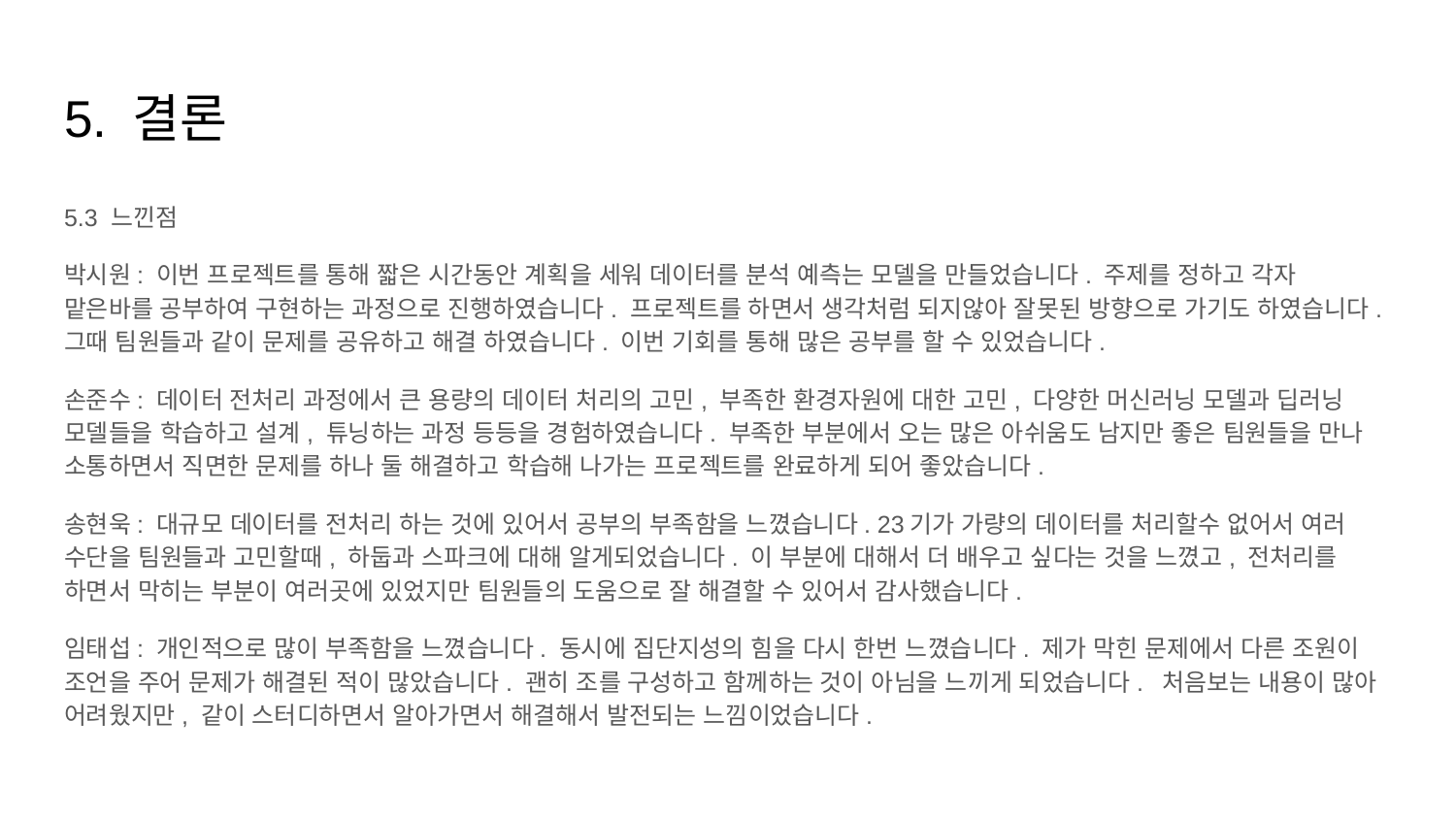

# 5. 결론
5.3 느낀점
박시원: 이번 프로젝트를 통해 짧은 시간동안 계획을 세워 데이터를 분석 예측는 모델을 만들었습니다. 주제를 정하고 각자 맡은바를 공부하여 구현하는 과정으로 진행하였습니다. 프로젝트를 하면서 생각처럼 되지않아 잘못된 방향으로 가기도 하였습니다. 그때 팀원들과 같이 문제를 공유하고 해결 하였습니다. 이번 기회를 통해 많은 공부를 할 수 있었습니다.
손준수: 데이터 전처리 과정에서 큰 용량의 데이터 처리의 고민, 부족한 환경자원에 대한 고민, 다양한 머신러닝 모델과 딥러닝 모델들을 학습하고 설계, 튜닝하는 과정 등등을 경험하였습니다. 부족한 부분에서 오는 많은 아쉬움도 남지만 좋은 팀원들을 만나 소통하면서 직면한 문제를 하나 둘 해결하고 학습해 나가는 프로젝트를 완료하게 되어 좋았습니다.
송현욱: 대규모 데이터를 전처리 하는 것에 있어서 공부의 부족함을 느꼈습니다. 23기가 가량의 데이터를 처리할수 없어서 여러 수단을 팀원들과 고민할때, 하둡과 스파크에 대해 알게되었습니다. 이 부분에 대해서 더 배우고 싶다는 것을 느꼈고, 전처리를 하면서 막히는 부분이 여러곳에 있었지만 팀원들의 도움으로 잘 해결할 수 있어서 감사했습니다.
임태섭: 개인적으로 많이 부족함을 느꼈습니다. 동시에 집단지성의 힘을 다시 한번 느꼈습니다. 제가 막힌 문제에서 다른 조원이 조언을 주어 문제가 해결된 적이 많았습니다. 괜히 조를 구성하고 함께하는 것이 아님을 느끼게 되었습니다.  처음보는 내용이 많아 어려웠지만, 같이 스터디하면서 알아가면서 해결해서 발전되는 느낌이었습니다.